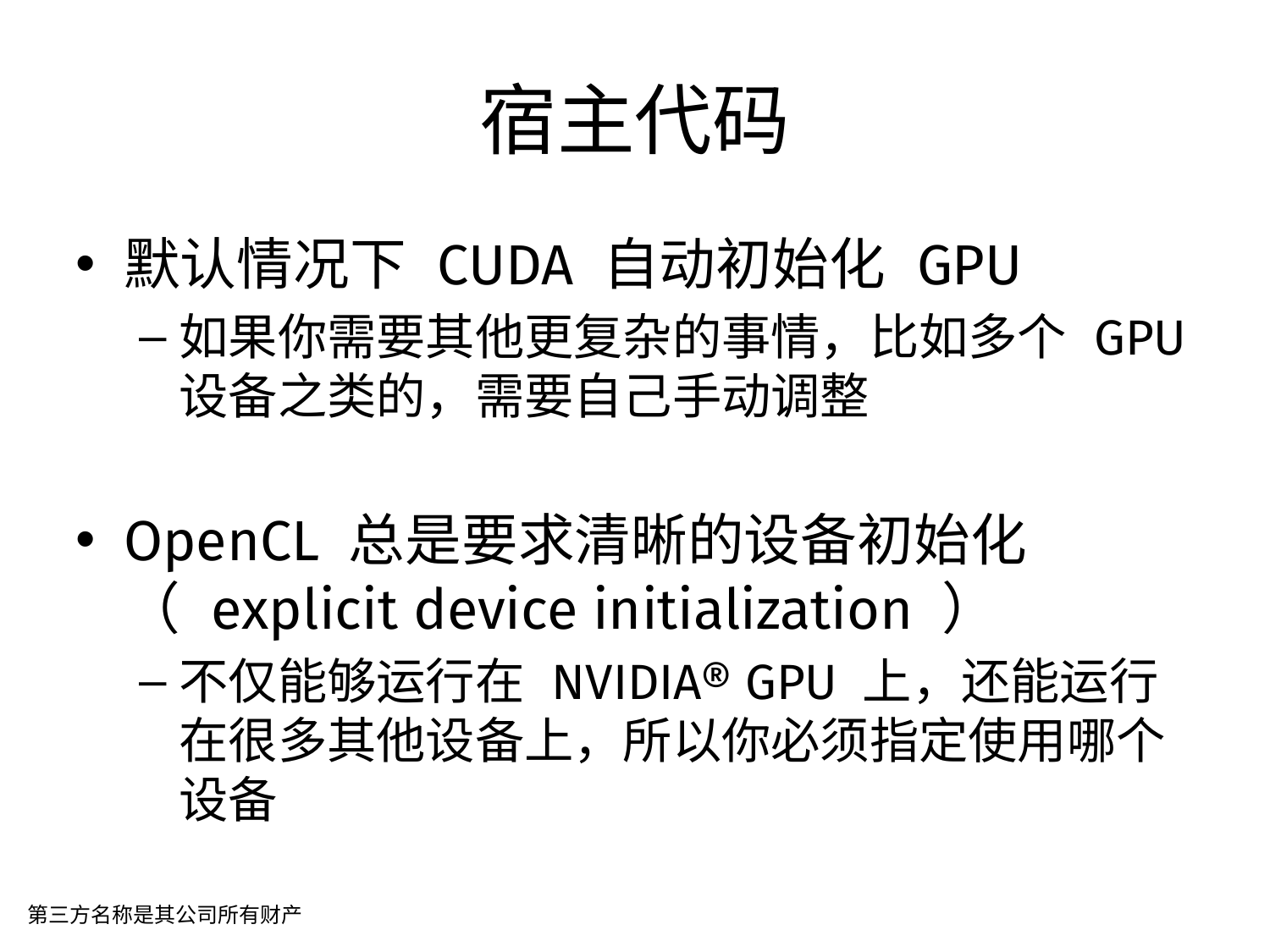

宿主代码
默认情况下 CUDA 自动初始化 GPU
如果你需要其他更复杂的事情，比如多个 GPU 设备之类的，需要自己手动调整

OpenCL 总是要求清晰的设备初始化（ explicit device initialization ）
不仅能够运行在 NVIDIA® GPU 上，还能运行在很多其他设备上，所以你必须指定使用哪个设备
第三方名称是其公司所有财产